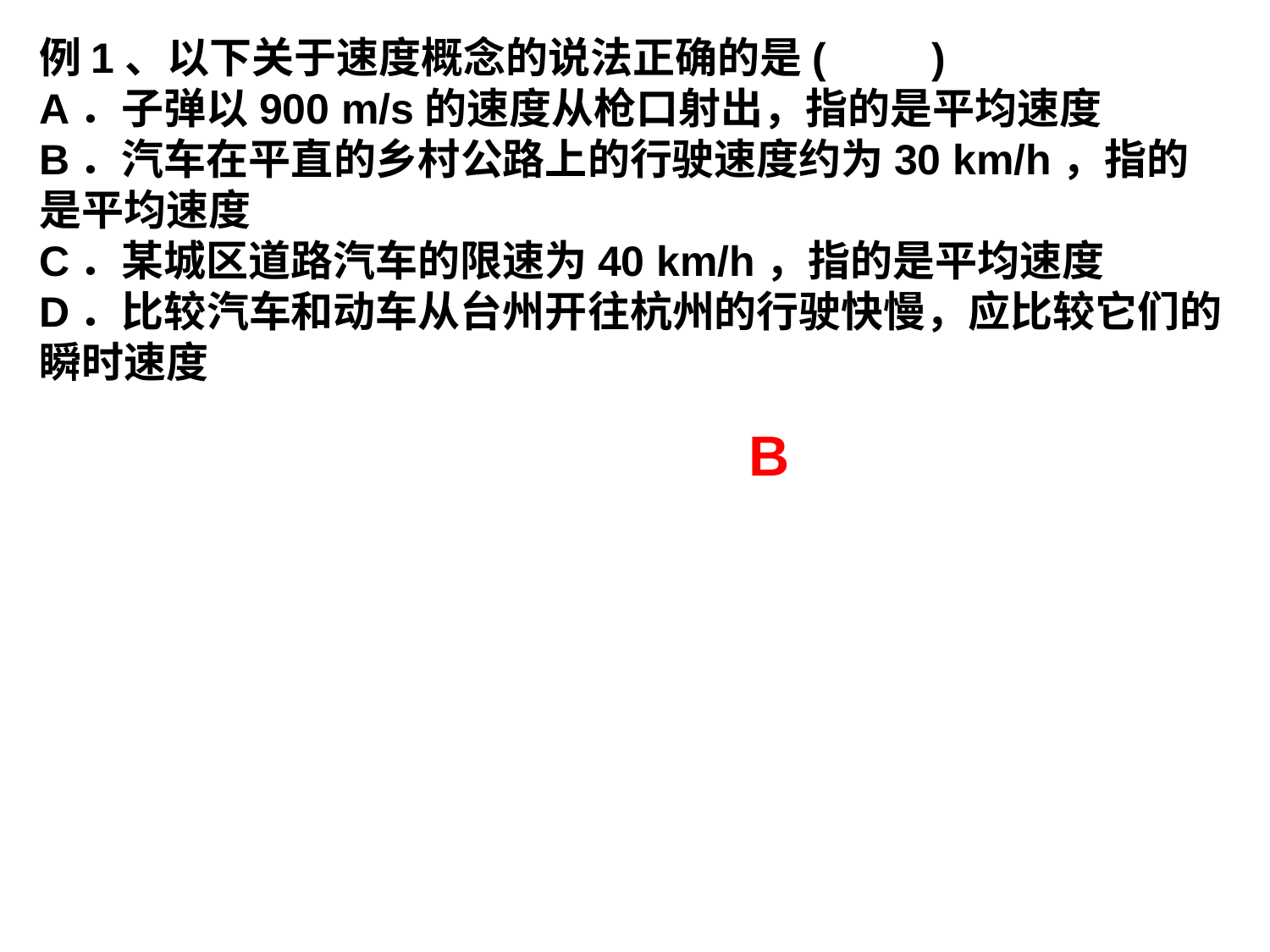

例1、以下关于速度概念的说法正确的是(　　)
A．子弹以900 m/s的速度从枪口射出，指的是平均速度
B．汽车在平直的乡村公路上的行驶速度约为30 km/h，指的是平均速度
C．某城区道路汽车的限速为40 km/h，指的是平均速度
D．比较汽车和动车从台州开往杭州的行驶快慢，应比较它们的瞬时速度

B